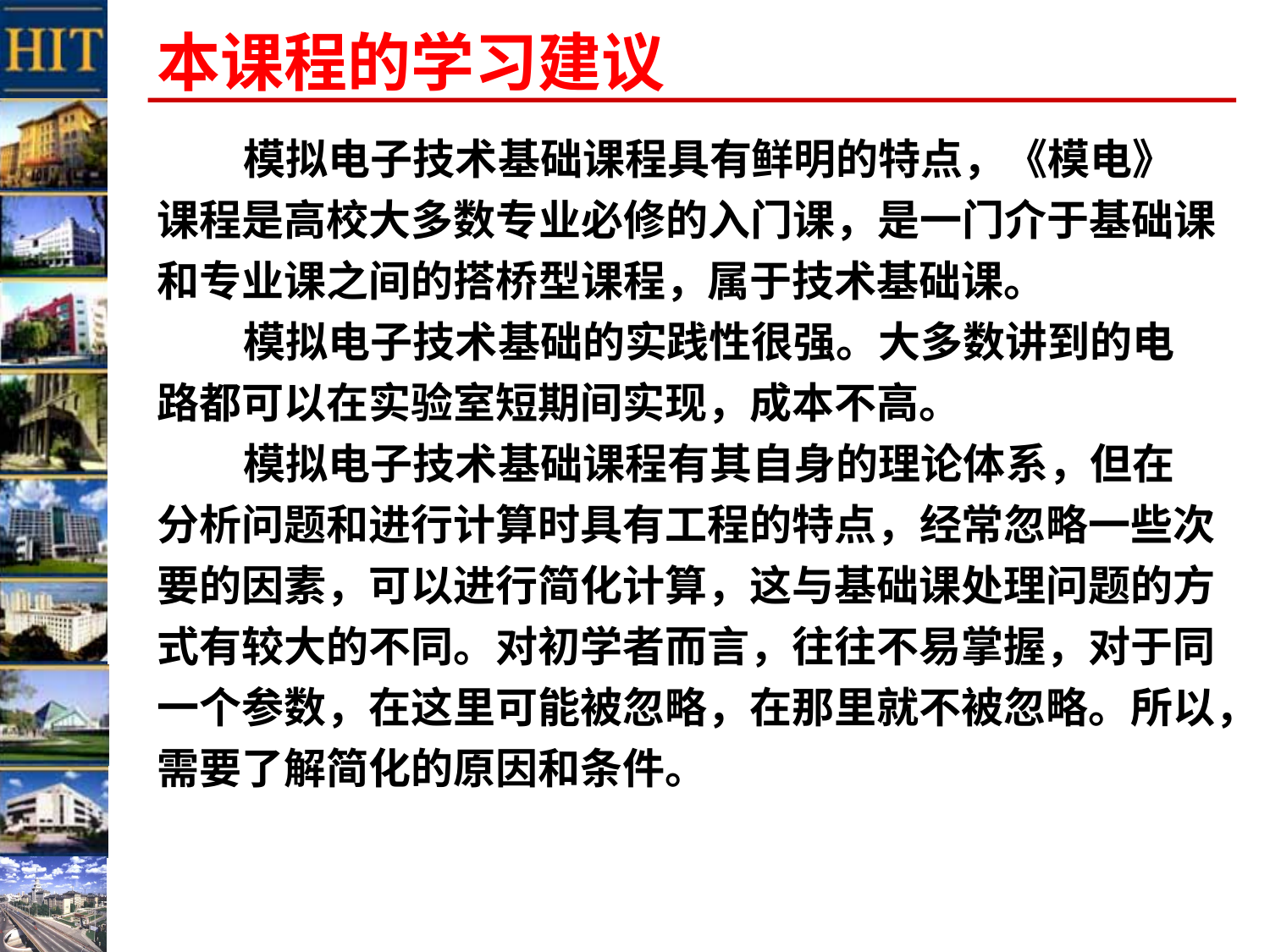

本课程的学习建议
        模拟电子技术基础课程具有鲜明的特点，《模电》课程是高校大多数专业必修的入门课，是一门介于基础课和专业课之间的搭桥型课程，属于技术基础课。
        模拟电子技术基础的实践性很强。大多数讲到的电路都可以在实验室短期间实现，成本不高。
        模拟电子技术基础课程有其自身的理论体系，但在分析问题和进行计算时具有工程的特点，经常忽略一些次要的因素，可以进行简化计算，这与基础课处理问题的方式有较大的不同。对初学者而言，往往不易掌握，对于同一个参数，在这里可能被忽略，在那里就不被忽略。所以，需要了解简化的原因和条件。